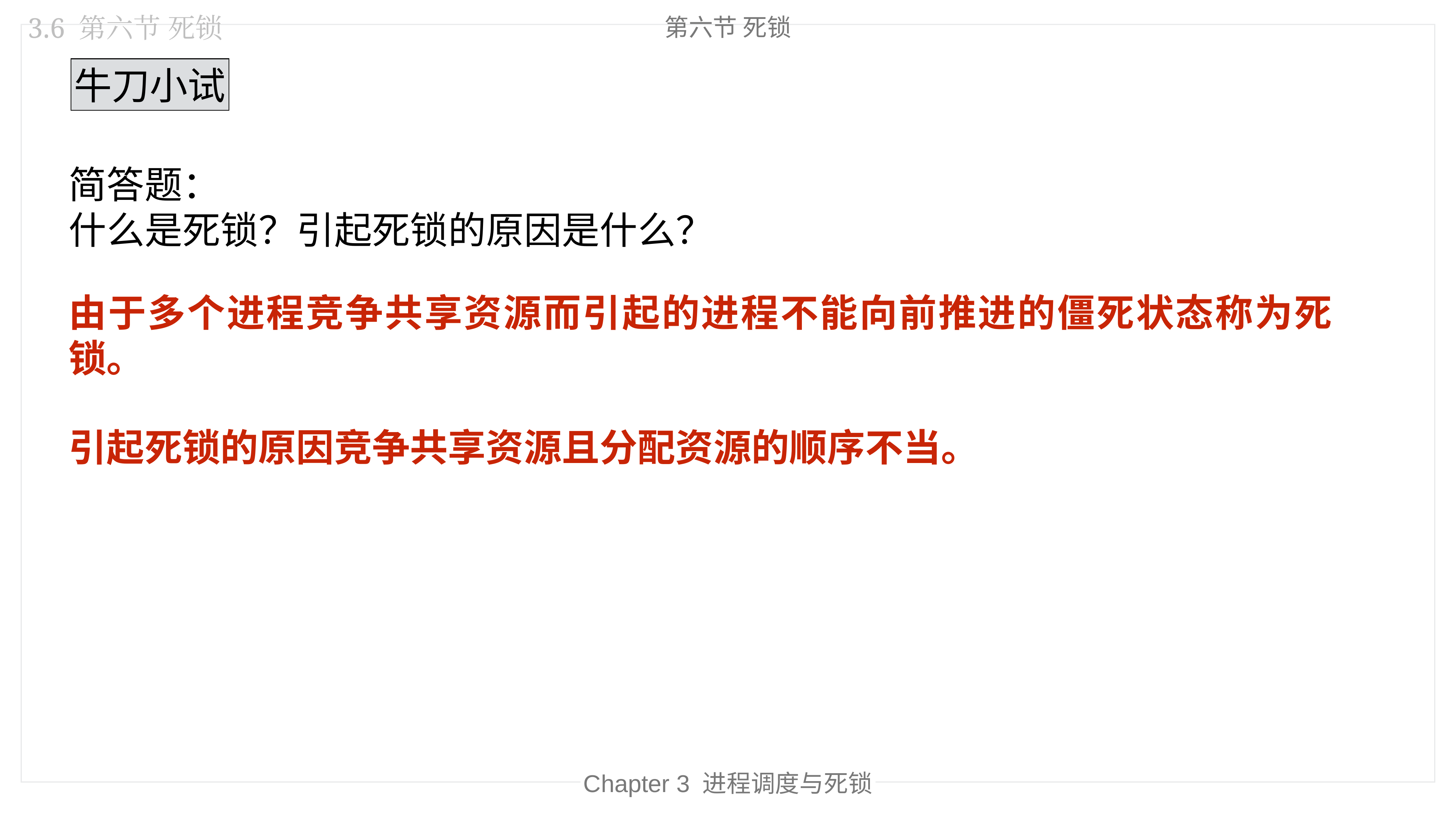

第六节 死锁
3.6 第六节 死锁
牛刀小试
简答题：
什么是死锁？引起死锁的原因是什么？
由于多个进程竞争共享资源而引起的进程不能向前推进的僵死状态称为死锁。
引起死锁的原因竞争共享资源且分配资源的顺序不当。
Chapter 3 进程调度与死锁